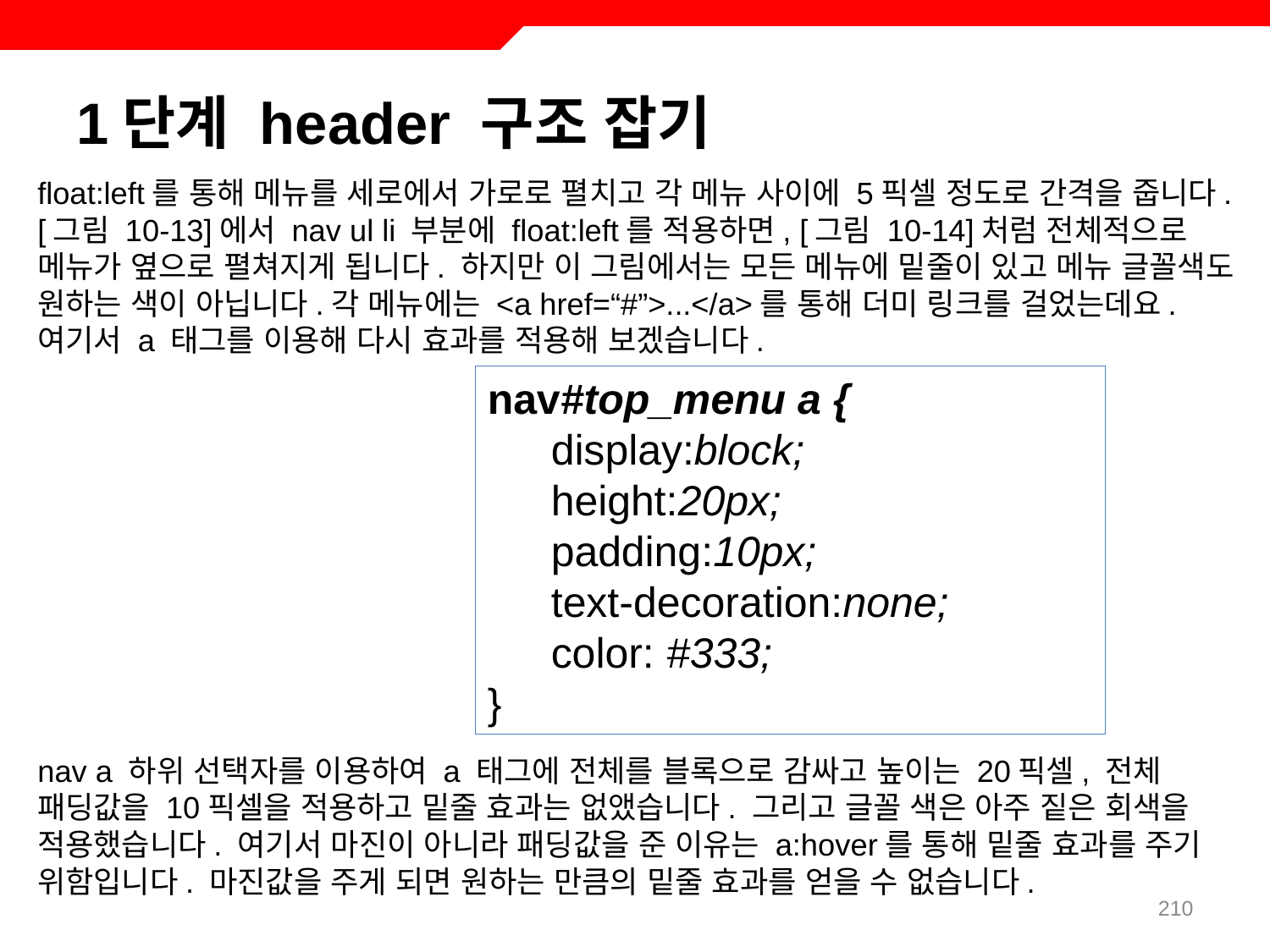

# 1단계 header 구조 잡기
float:left를 통해 메뉴를 세로에서 가로로 펼치고 각 메뉴 사이에 5픽셀 정도로 간격을 줍니다. [그림 10-13]에서 nav ul li 부분에 float:left를 적용하면, [그림 10-14]처럼 전체적으로 메뉴가 옆으로 펼쳐지게 됩니다. 하지만 이 그림에서는 모든 메뉴에 밑줄이 있고 메뉴 글꼴색도 원하는 색이 아닙니다.각 메뉴에는 <a href=“#”>...</a>를 통해 더미 링크를 걸었는데요. 여기서 a 태그를 이용해 다시 효과를 적용해 보겠습니다.

nav a 하위 선택자를 이용하여 a 태그에 전체를 블록으로 감싸고 높이는 20픽셀, 전체 패딩값을 10픽셀을 적용하고 밑줄 효과는 없앴습니다. 그리고 글꼴 색은 아주 짙은 회색을 적용했습니다. 여기서 마진이 아니라 패딩값을 준 이유는 a:hover를 통해 밑줄 효과를 주기 위함입니다. 마진값을 주게 되면 원하는 만큼의 밑줄 효과를 얻을 수 없습니다.
nav#top_menu a {
display:block;
height:20px;
padding:10px;
text-decoration:none;
color: #333;
}
210